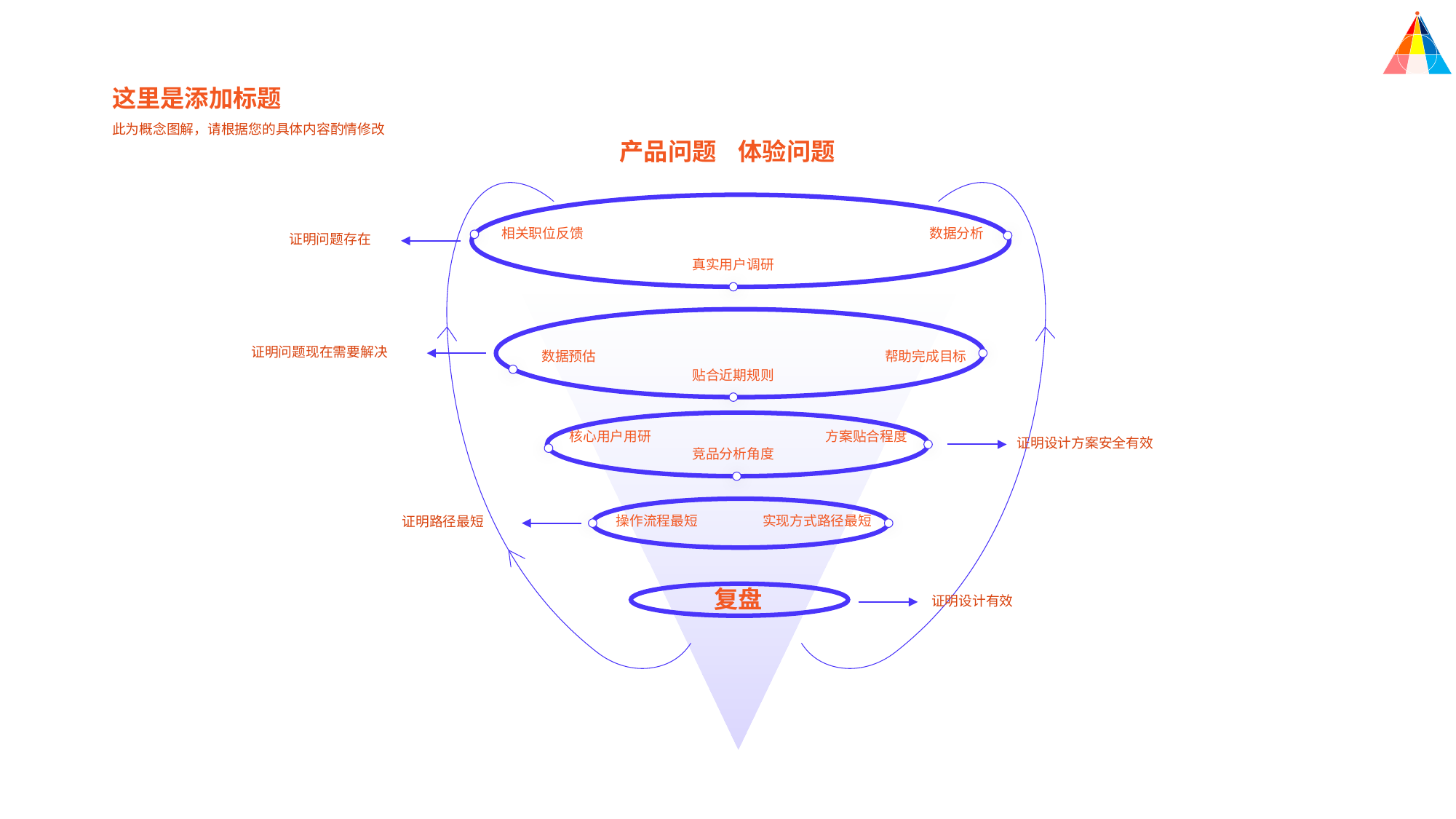

这里是添加标题
此为概念图解，请根据您的具体内容酌情修改
产品问题    体验问题

相关职位反馈
数据分析
证明问题存在

真实用户调研

证明问题现在需要解决
数据预估
帮助完成目标

贴合近期规则

核心用户用研
方案贴合程度
证明设计方案安全有效
竞品分析角度

操作流程最短
实现方式路径最短
证明路径最短

复盘

证明设计有效